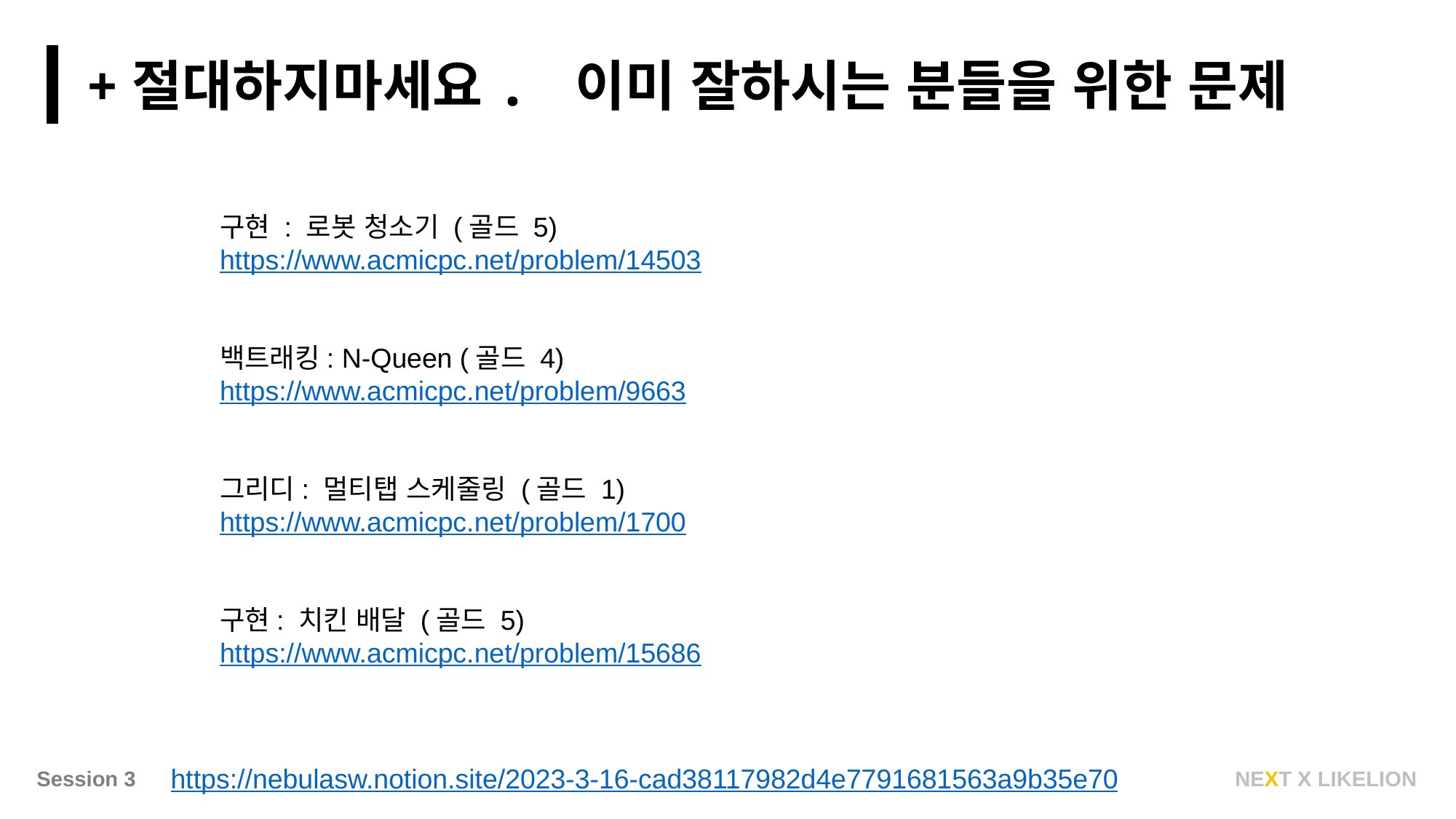

+절대하지마세요. 이미 잘하시는 분들을 위한 문제
구현 : 로봇 청소기 (골드 5)
https://www.acmicpc.net/problem/14503

백트래킹: N-Queen (골드 4)
https://www.acmicpc.net/problem/9663

그리디: 멀티탭 스케줄링 (골드 1)
https://www.acmicpc.net/problem/1700

구현: 치킨 배달 (골드 5)
https://www.acmicpc.net/problem/15686
https://nebulasw.notion.site/2023-3-16-cad38117982d4e7791681563a9b35e70
NEXT X LIKELION
Session 3